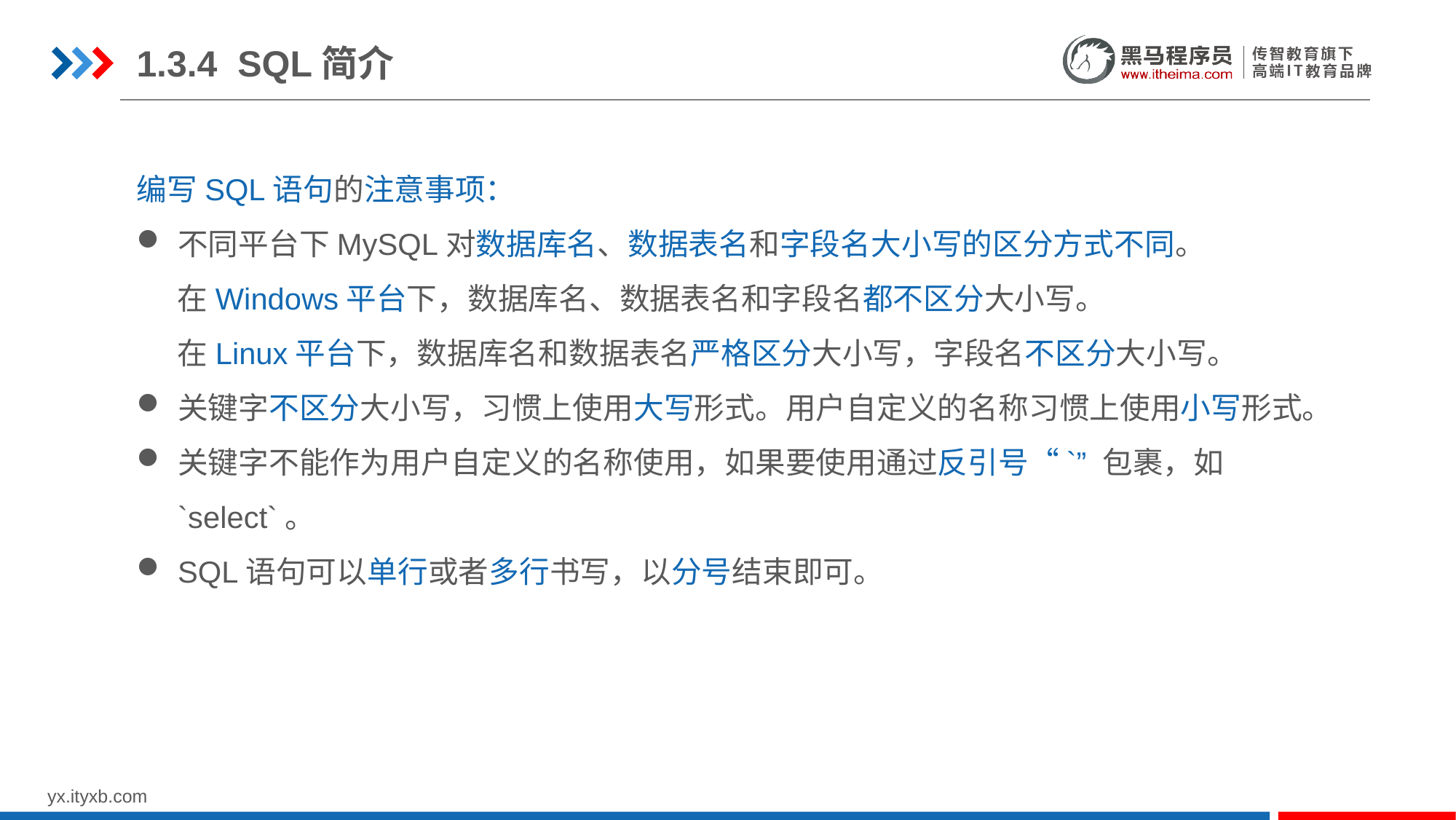

1.3.4  SQL简介
编写SQL语句的注意事项：
不同平台下MySQL对数据库名、数据表名和字段名大小写的区分方式不同。
     在Windows平台下，数据库名、数据表名和字段名都不区分大小写。
     在Linux平台下，数据库名和数据表名严格区分大小写，字段名不区分大小写。
关键字不区分大小写，习惯上使用大写形式。用户自定义的名称习惯上使用小写形式。
关键字不能作为用户自定义的名称使用，如果要使用通过反引号“`” 包裹，如`select`。
SQL语句可以单行或者多行书写，以分号结束即可。